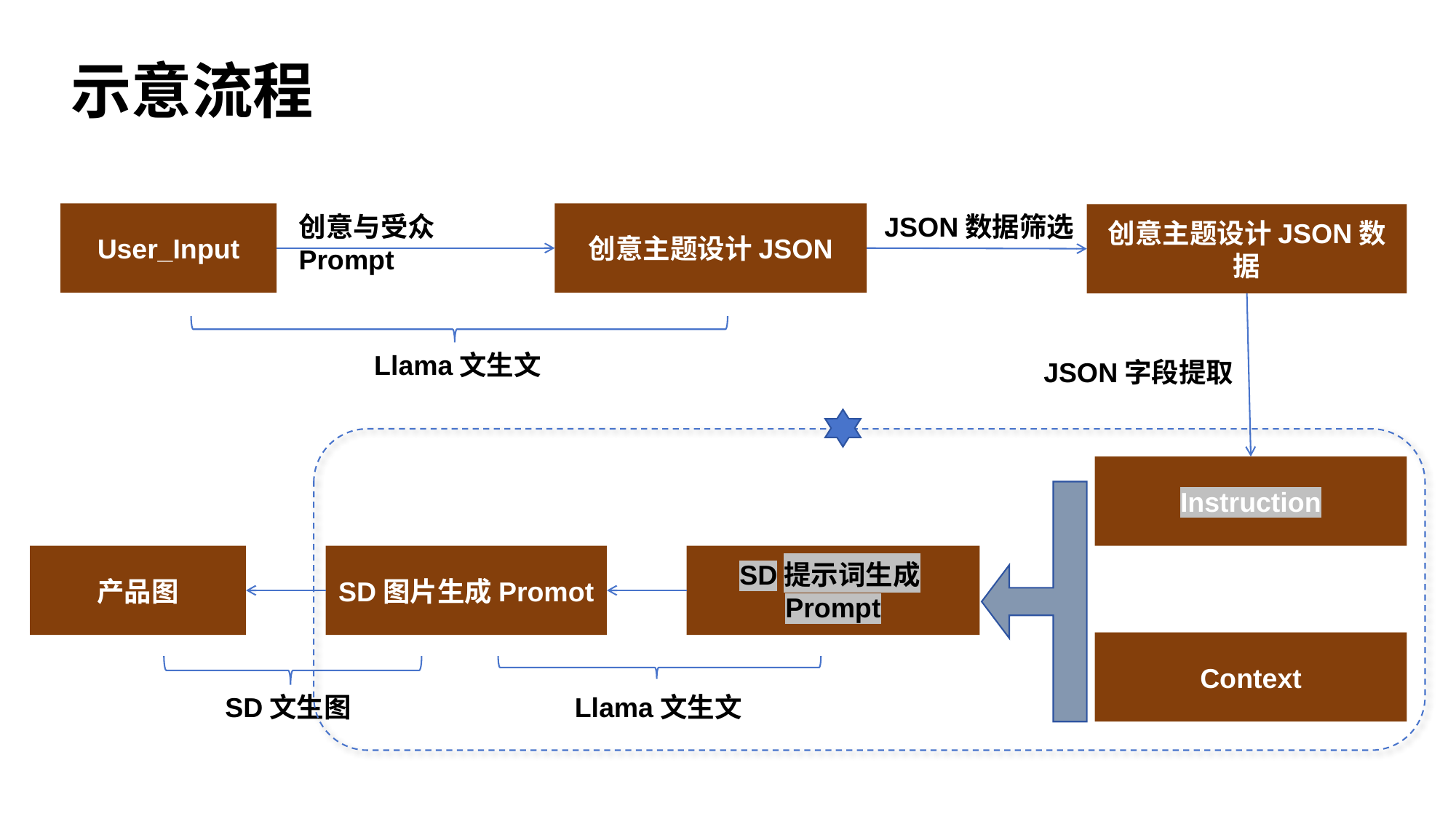

示意流程

User_Input
创意主题设计JSON
创意与受众Prompt
JSON数据筛选
创意主题设计JSON数据
Llama文生文
JSON字段提取

Instruction

产品图
SD图片生成Promot
SD提示词生成Prompt
Context
SD文生图
Llama文生文